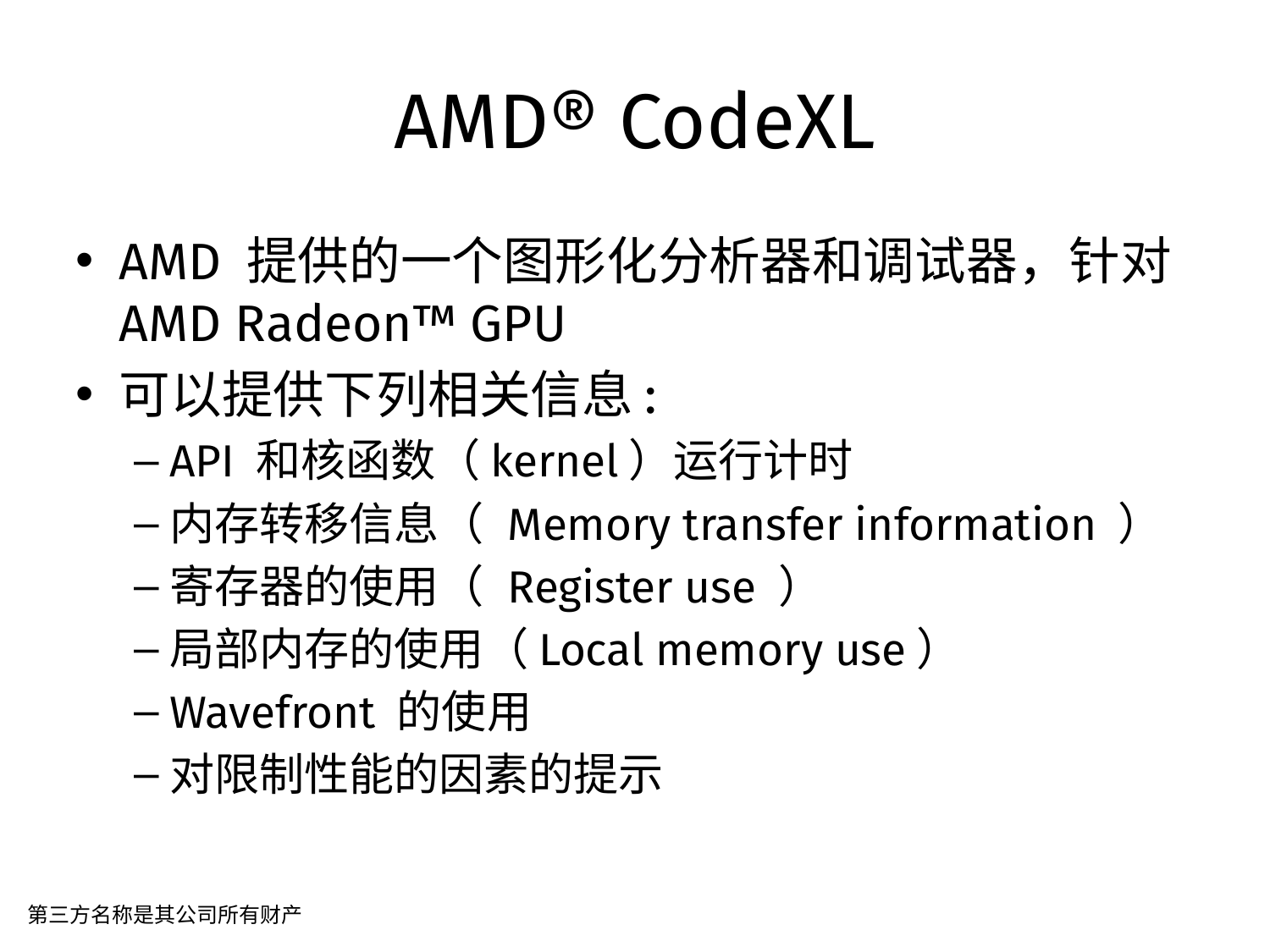

AMD® CodeXL
AMD 提供的一个图形化分析器和调试器，针对 AMD Radeon™ GPU
可以提供下列相关信息:
API 和核函数（kernel）运行计时
内存转移信息（ Memory transfer information ）
寄存器的使用（ Register use ）
局部内存的使用（Local memory use）
Wavefront 的使用
对限制性能的因素的提示
第三方名称是其公司所有财产